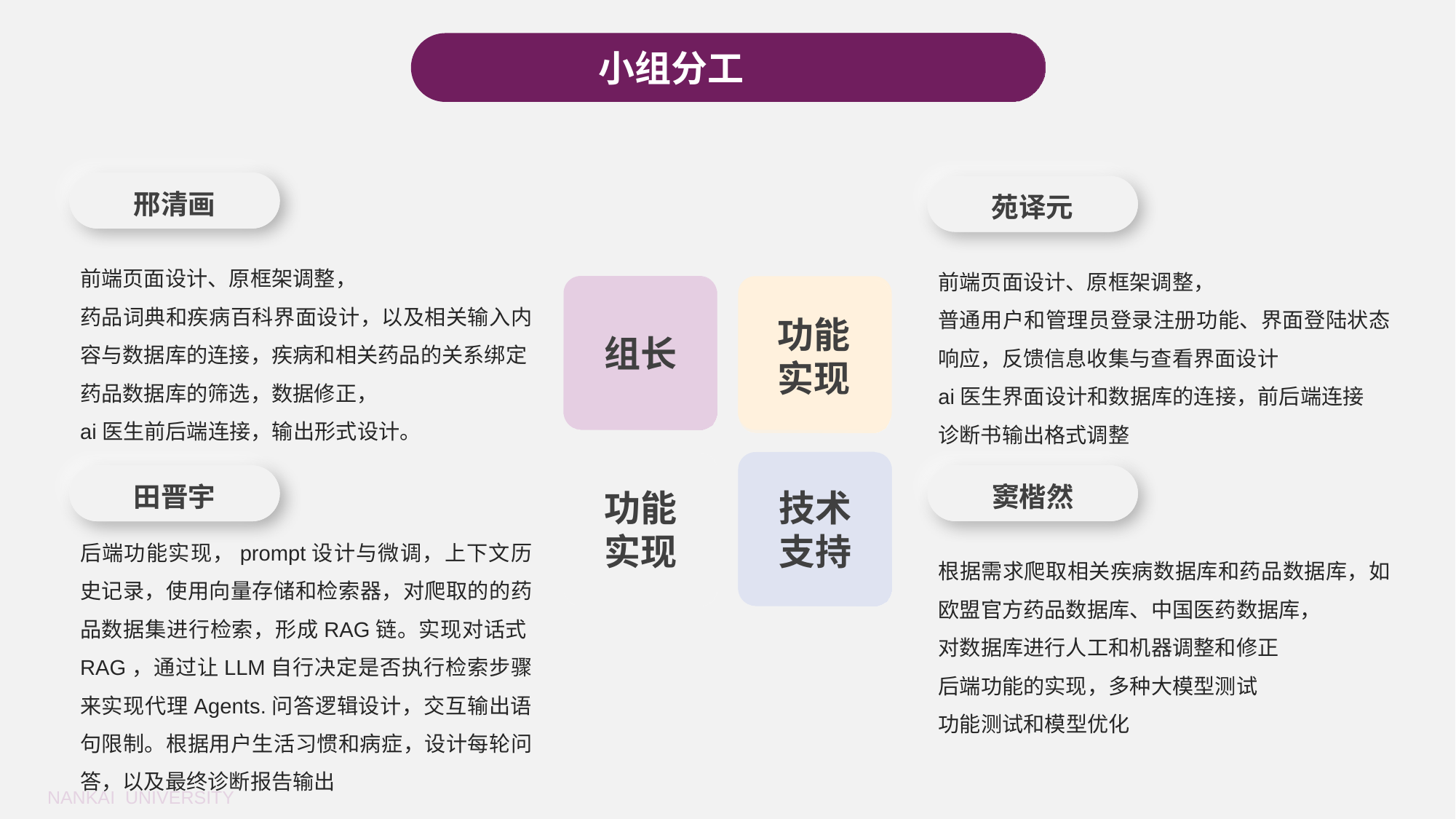

小组分工

邢清画

苑译元
前端页面设计、原框架调整，
药品词典和疾病百科界面设计，以及相关输入内容与数据库的连接，疾病和相关药品的关系绑定
药品数据库的筛选，数据修正，
ai医生前后端连接，输出形式设计。
前端页面设计、原框架调整，
普通用户和管理员登录注册功能、界面登陆状态响应，反馈信息收集与查看界面设计
ai医生界面设计和数据库的连接，前后端连接
诊断书输出格式调整

组长

功能
实现

功能
实现

技术
支持

窦楷然

田晋宇
后端功能实现，prompt设计与微调，上下文历史记录，使用向量存储和检索器，对爬取的的药品数据集进行检索，形成RAG链。实现对话式RAG，通过让LLM自行决定是否执行检索步骤来实现代理Agents.问答逻辑设计，交互输出语句限制。根据用户生活习惯和病症，设计每轮问答，以及最终诊断报告输出
根据需求爬取相关疾病数据库和药品数据库，如欧盟官方药品数据库、中国医药数据库，
对数据库进行人工和机器调整和修正
后端功能的实现，多种大模型测试
功能测试和模型优化